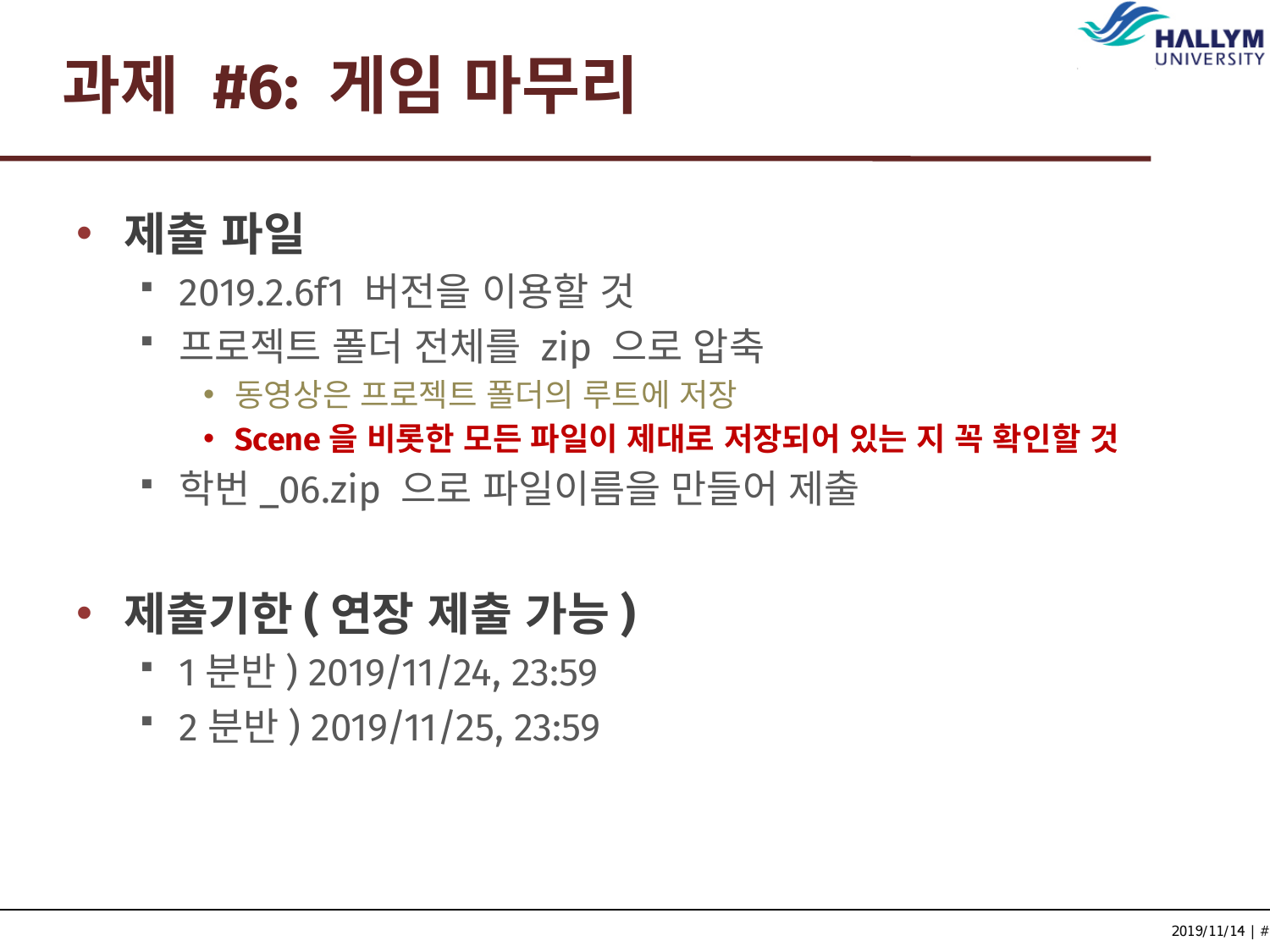

# 과제 #6: 게임 마무리
제출 파일
2019.2.6f1 버전을 이용할 것
프로젝트 폴더 전체를 zip 으로 압축
동영상은 프로젝트 폴더의 루트에 저장
Scene을 비롯한 모든 파일이 제대로 저장되어 있는 지 꼭 확인할 것
학번_06.zip 으로 파일이름을 만들어 제출

제출기한(연장 제출 가능)
1분반) 2019/11/24, 23:59
2분반) 2019/11/25, 23:59